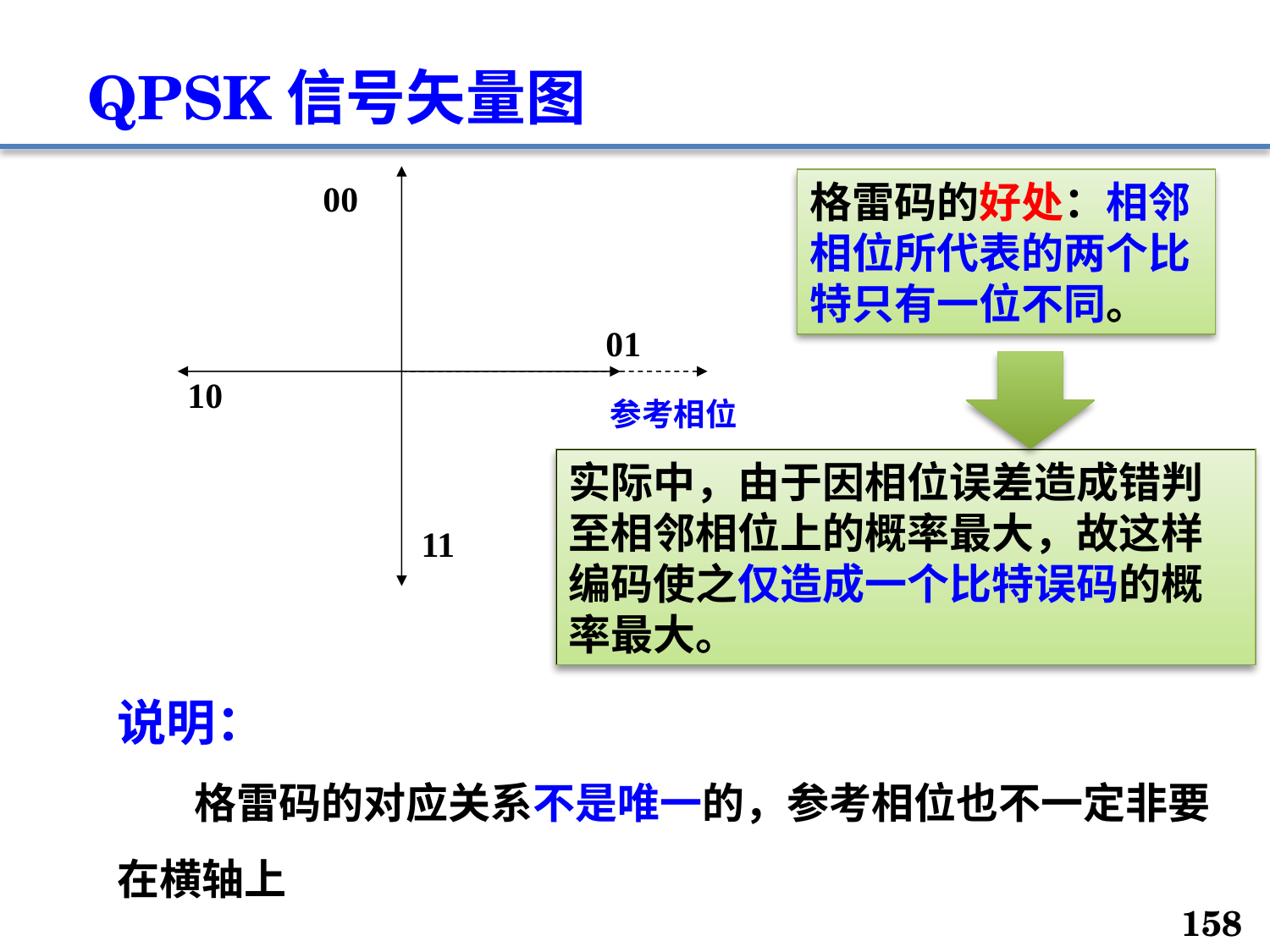

# QPSK信号矢量图

00
01
10
11

参考相位
格雷码的好处：相邻相位所代表的两个比特只有一位不同。

实际中，由于因相位误差造成错判至相邻相位上的概率最大，故这样编码使之仅造成一个比特误码的概率最大。
说明：
       格雷码的对应关系不是唯一的，参考相位也不一定非要在横轴上
158